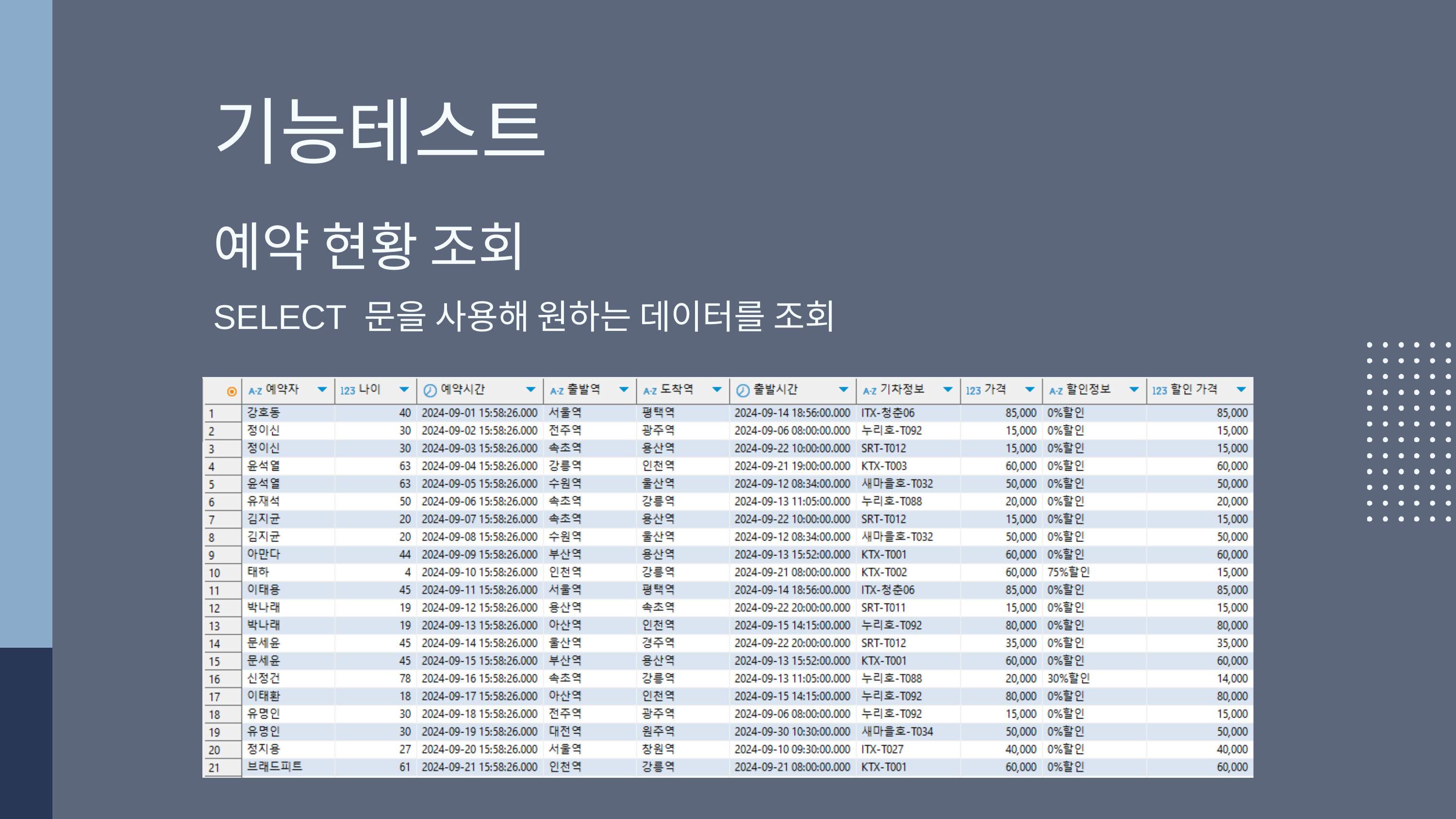

기능테스트
예약 현황 조회
SELECT 문을 사용해 원하는 데이터를 조회